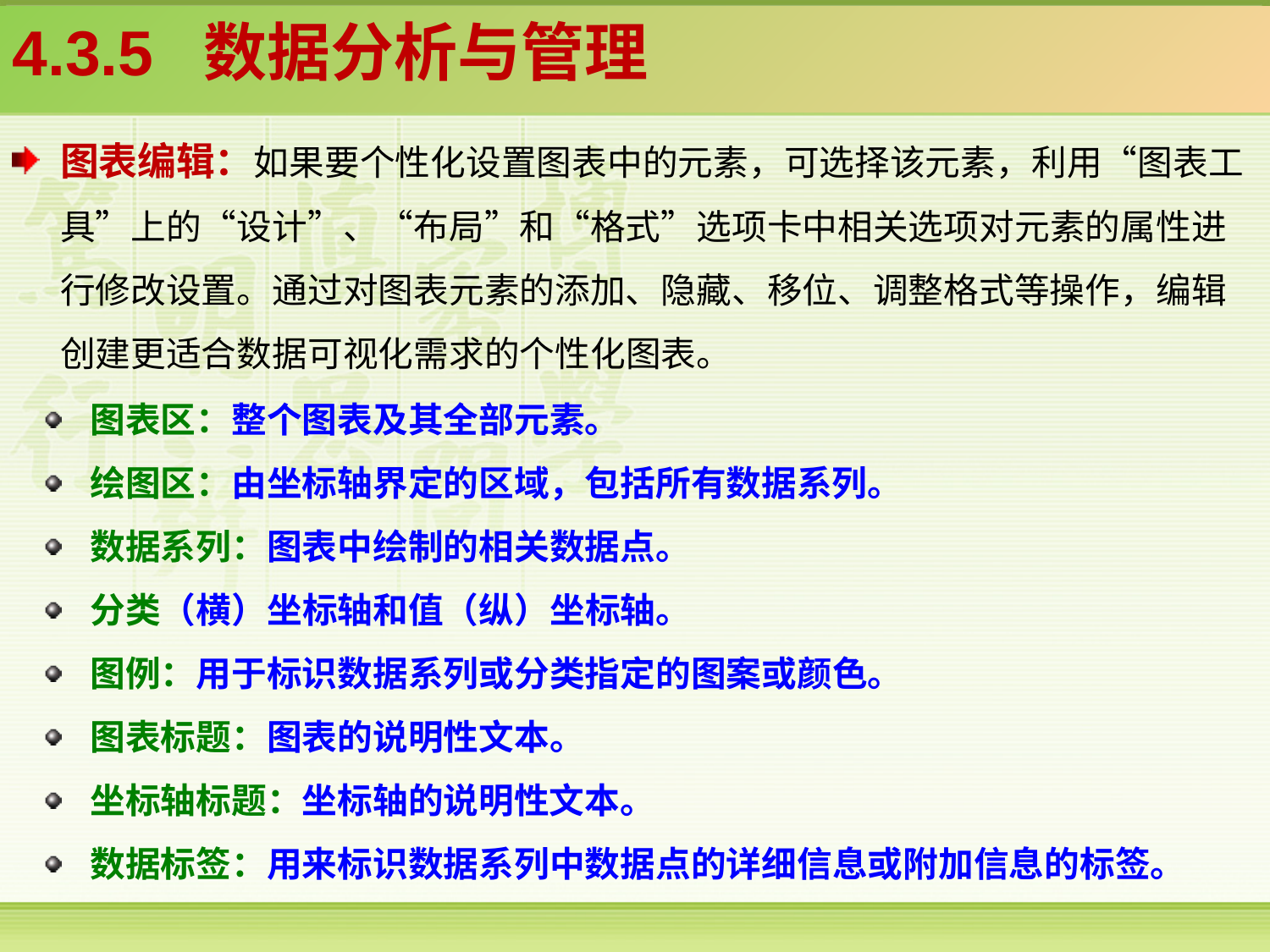

4.3.5  数据分析与管理
图表编辑：如果要个性化设置图表中的元素，可选择该元素，利用“图表工具”上的“设计”、“布局”和“格式”选项卡中相关选项对元素的属性进行修改设置。通过对图表元素的添加、隐藏、移位、调整格式等操作，编辑创建更适合数据可视化需求的个性化图表。
图表区：整个图表及其全部元素。
绘图区：由坐标轴界定的区域，包括所有数据系列。
数据系列：图表中绘制的相关数据点。
分类（横）坐标轴和值（纵）坐标轴。
图例：用于标识数据系列或分类指定的图案或颜色。
图表标题：图表的说明性文本。
坐标轴标题：坐标轴的说明性文本。
数据标签：用来标识数据系列中数据点的详细信息或附加信息的标签。

103